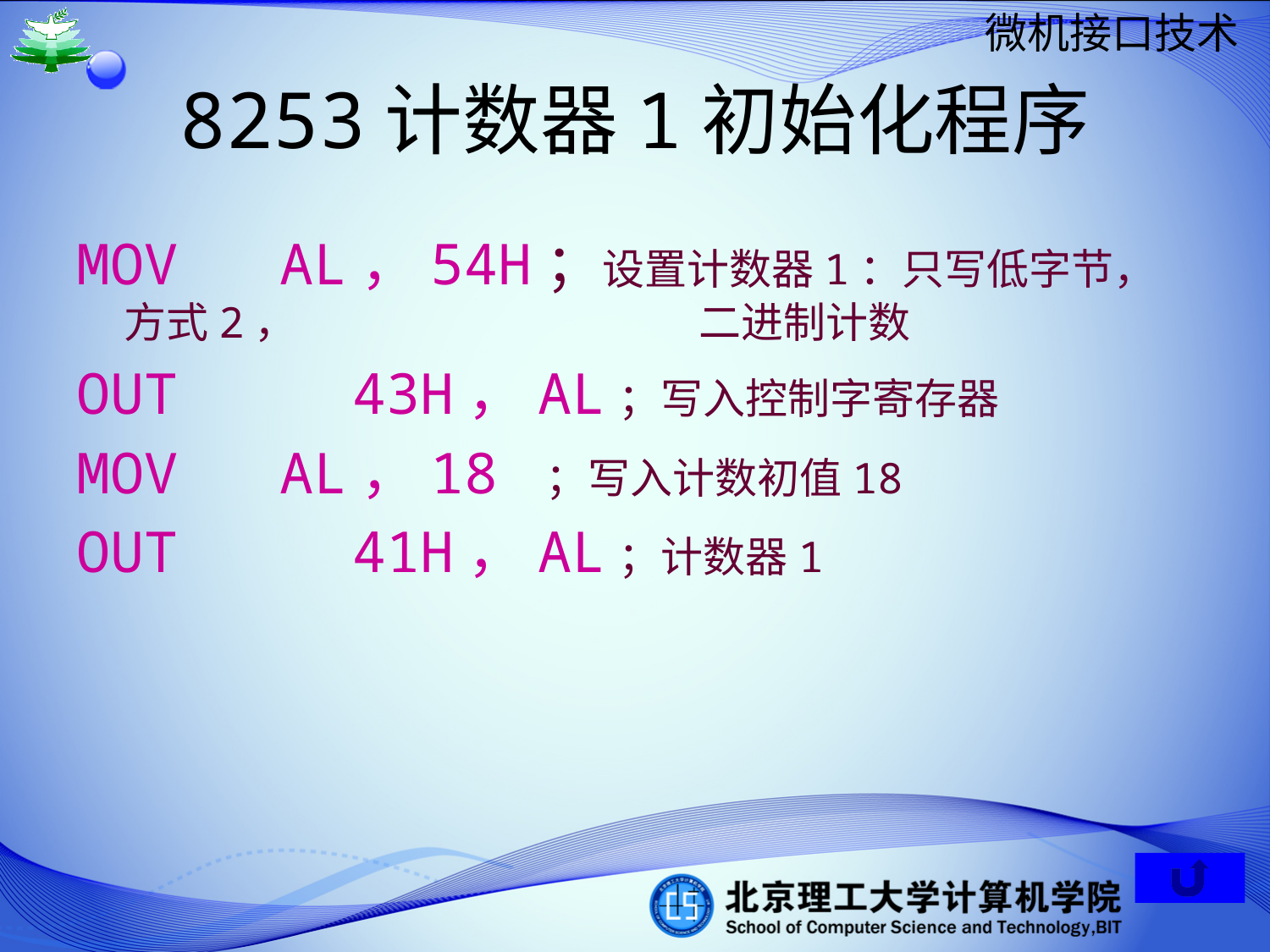

8253计数器1初始化程序
MOV   AL，54H；设置计数器1：只写低字节，方式2，			       二进制计数
OUT	   43H，AL；写入控制字寄存器
MOV   AL，18 ；写入计数初值18
OUT	   41H，AL；计数器1